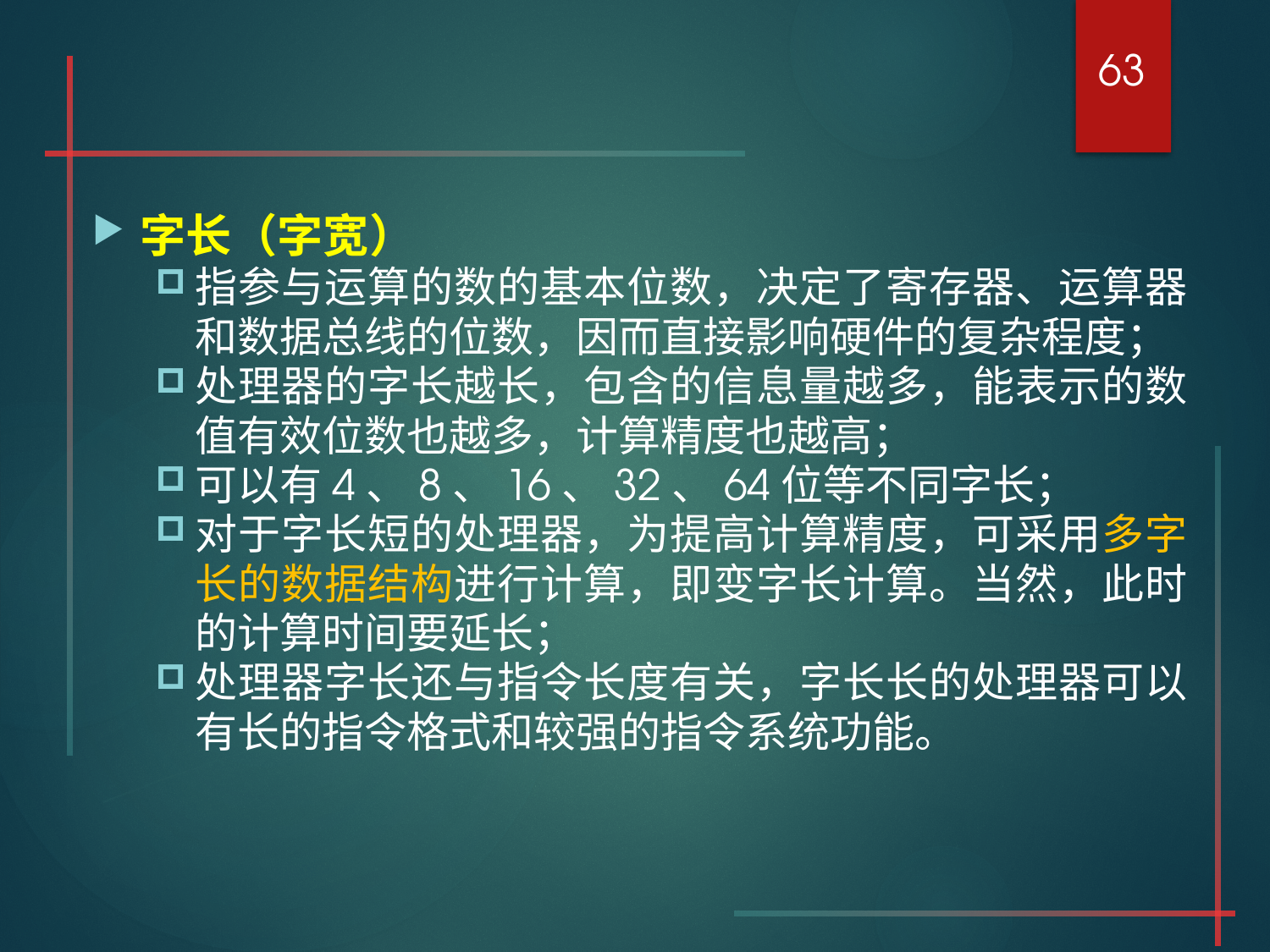

63
#
字长（字宽）
指参与运算的数的基本位数，决定了寄存器、运算器和数据总线的位数，因而直接影响硬件的复杂程度；
处理器的字长越长，包含的信息量越多，能表示的数值有效位数也越多，计算精度也越高；
可以有4、8、16、32、64位等不同字长；
对于字长短的处理器，为提高计算精度，可采用多字长的数据结构进行计算，即变字长计算。当然，此时的计算时间要延长；
处理器字长还与指令长度有关，字长长的处理器可以有长的指令格式和较强的指令系统功能。